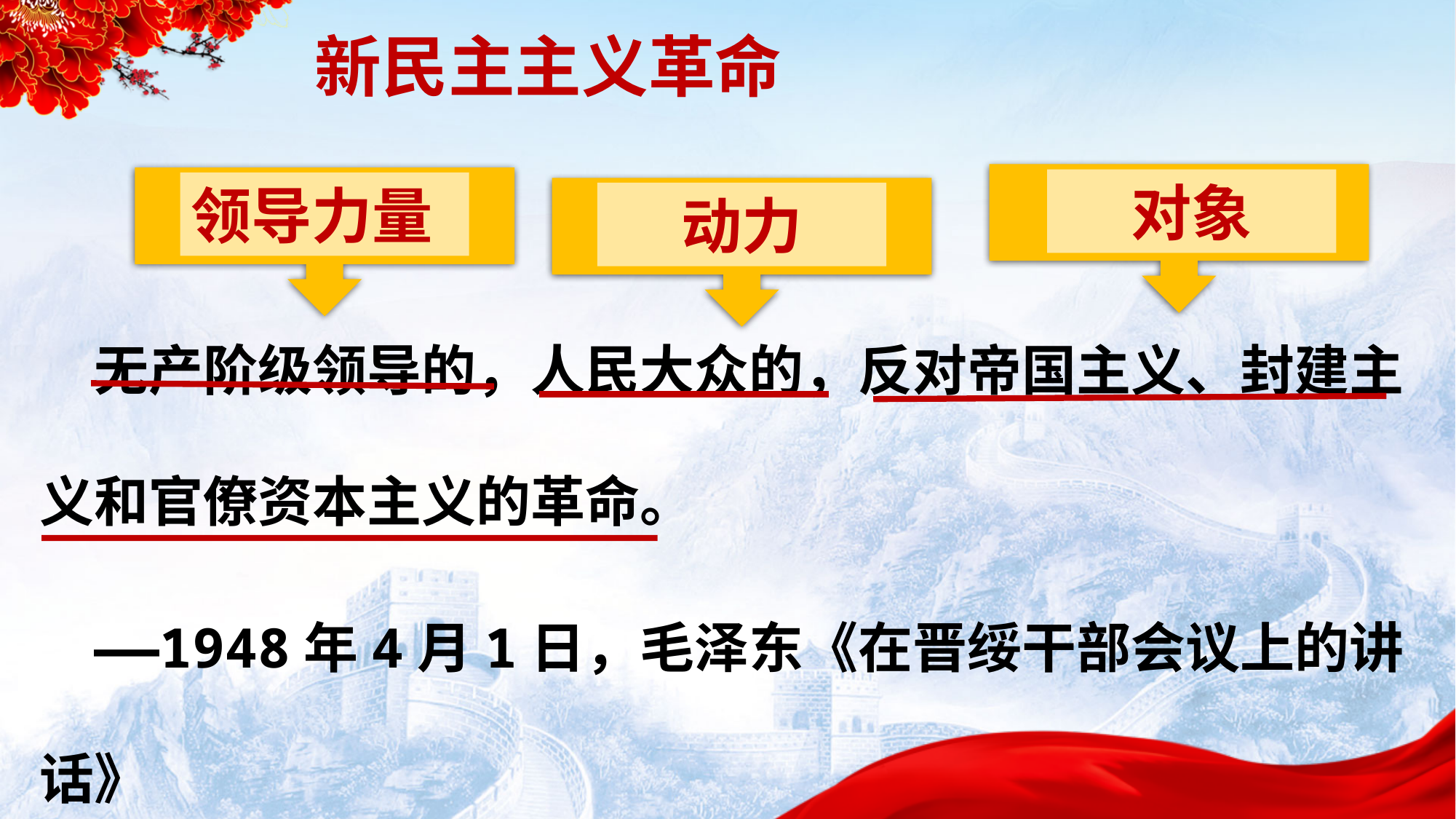

新民主主义革命

对象

领导力量

动力
无产阶级领导的，人民大众的，反对帝国主义、封建主义和官僚资本主义的革命。
——1948年4月1日，毛泽东《在晋绥干部会议上的讲话》